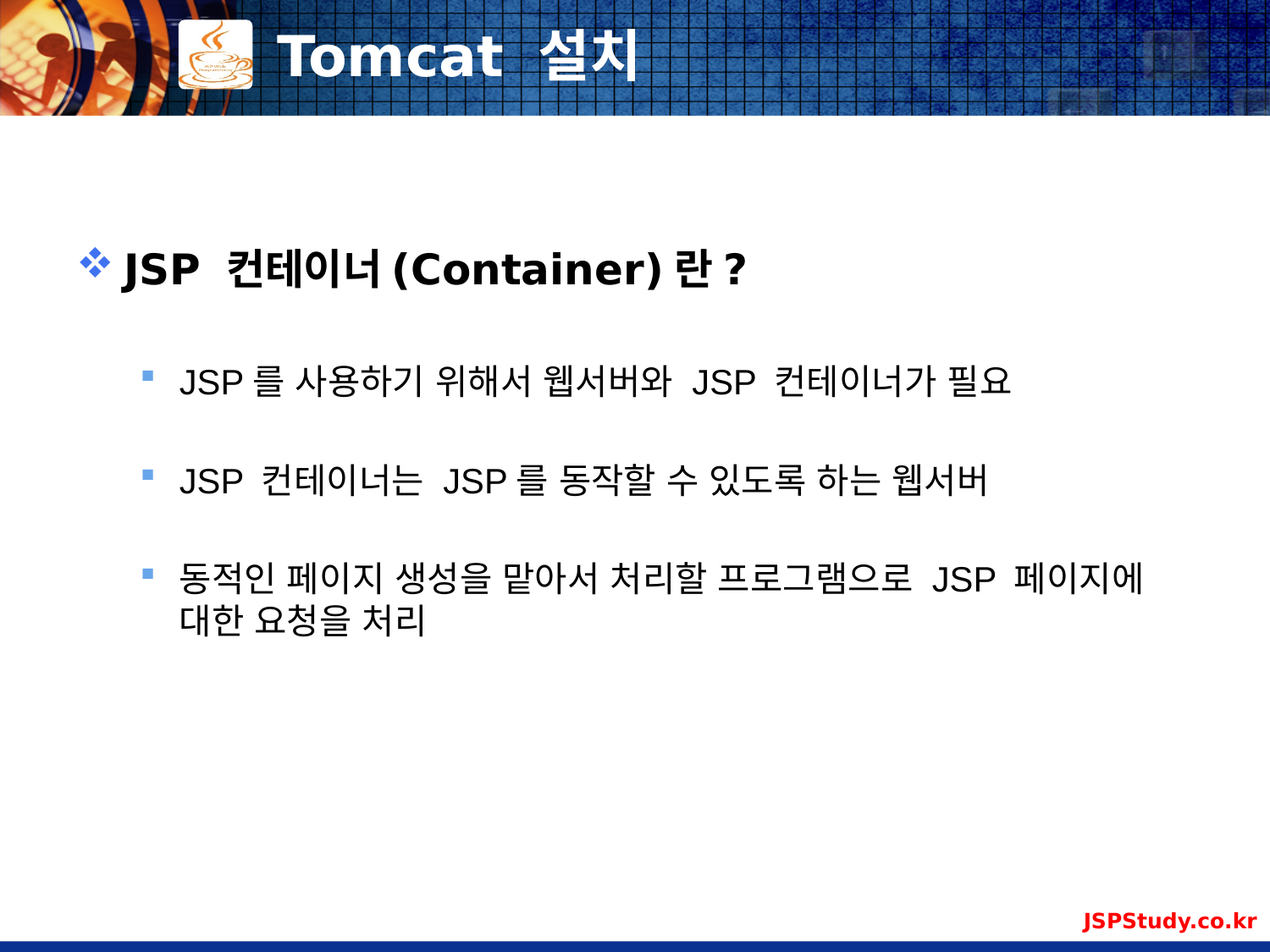

# Tomcat 설치
JSP 컨테이너(Container)란?

JSP를 사용하기 위해서 웹서버와 JSP 컨테이너가 필요

JSP 컨테이너는 JSP를 동작할 수 있도록 하는 웹서버

동적인 페이지 생성을 맡아서 처리할 프로그램으로 JSP 페이지에 대한 요청을 처리

JSPStudy.co.kr